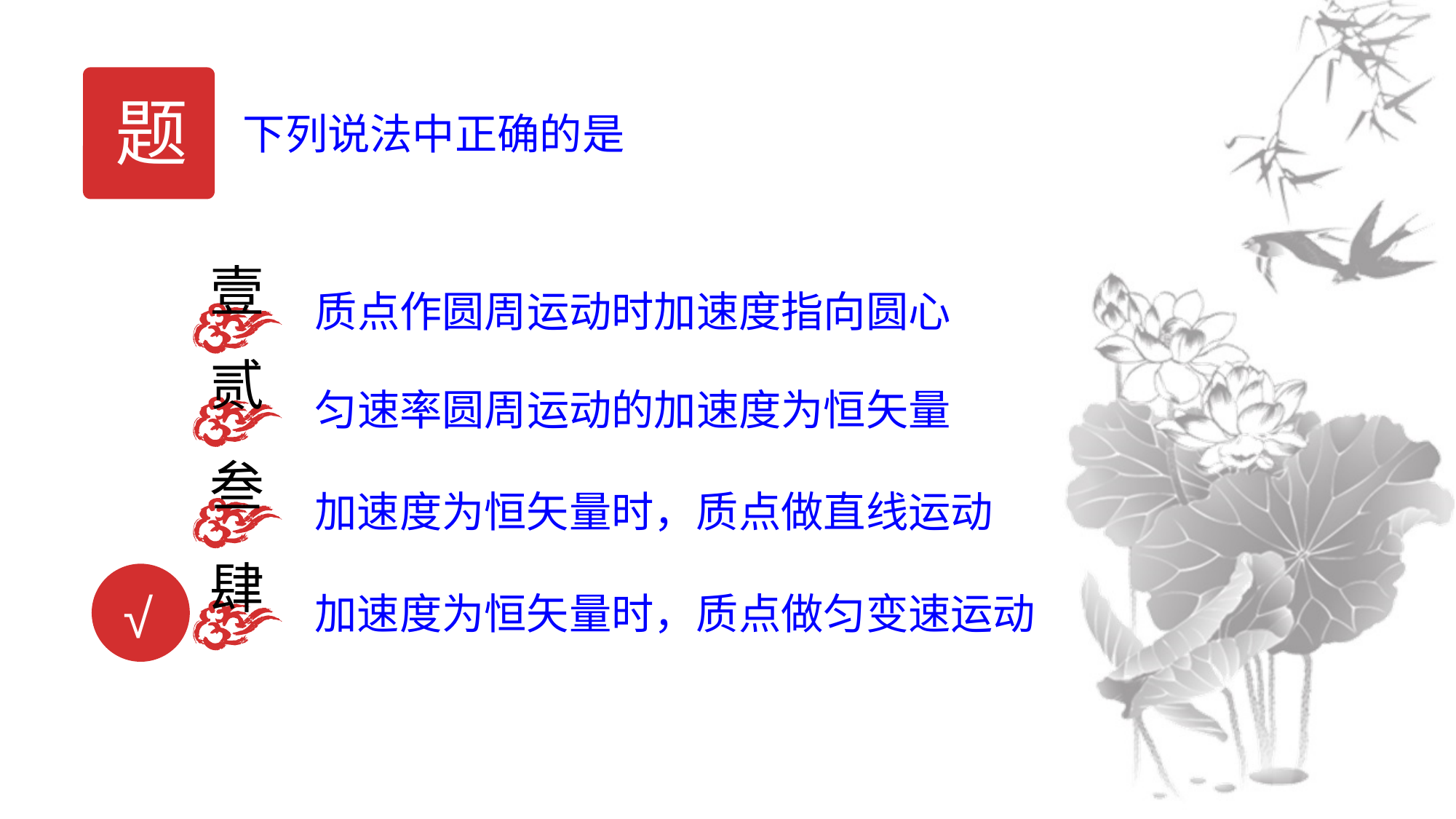

题
下列说法中正确的是
壹

质点作圆周运动时加速度指向圆心
贰

匀速率圆周运动的加速度为恒矢量
叁

加速度为恒矢量时，质点做直线运动
肆

加速度为恒矢量时，质点做匀变速运动

√